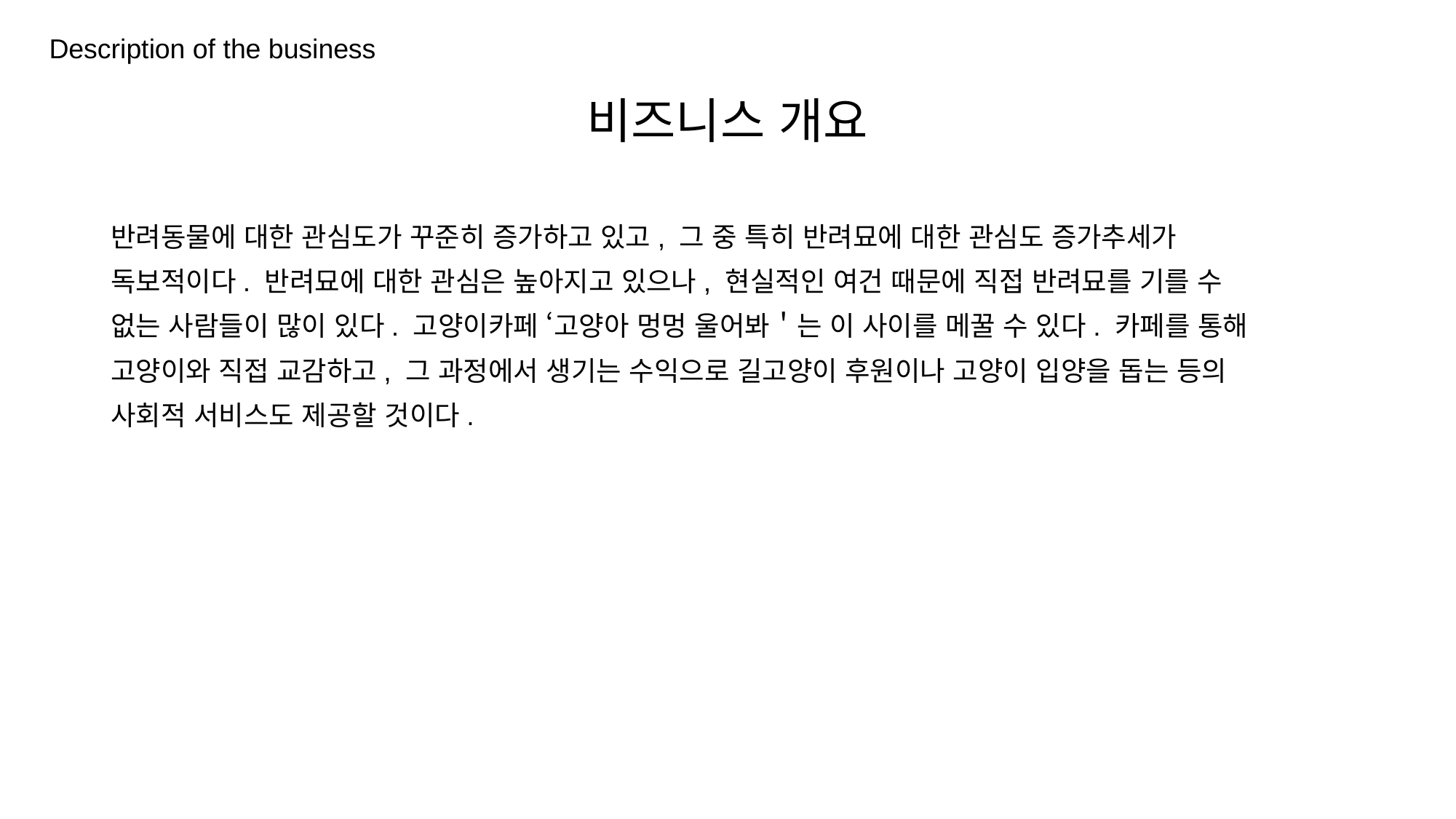

Description of the business
# 비즈니스 개요
반려동물에 대한 관심도가 꾸준히 증가하고 있고, 그 중 특히 반려묘에 대한 관심도 증가추세가
독보적이다. 반려묘에 대한 관심은 높아지고 있으나, 현실적인 여건 때문에 직접 반려묘를 기를 수
없는 사람들이 많이 있다. 고양이카페 ‘고양아 멍멍 울어봐＇는 이 사이를 메꿀 수 있다. 카페를 통해
고양이와 직접 교감하고, 그 과정에서 생기는 수익으로 길고양이 후원이나 고양이 입양을 돕는 등의
사회적 서비스도 제공할 것이다.